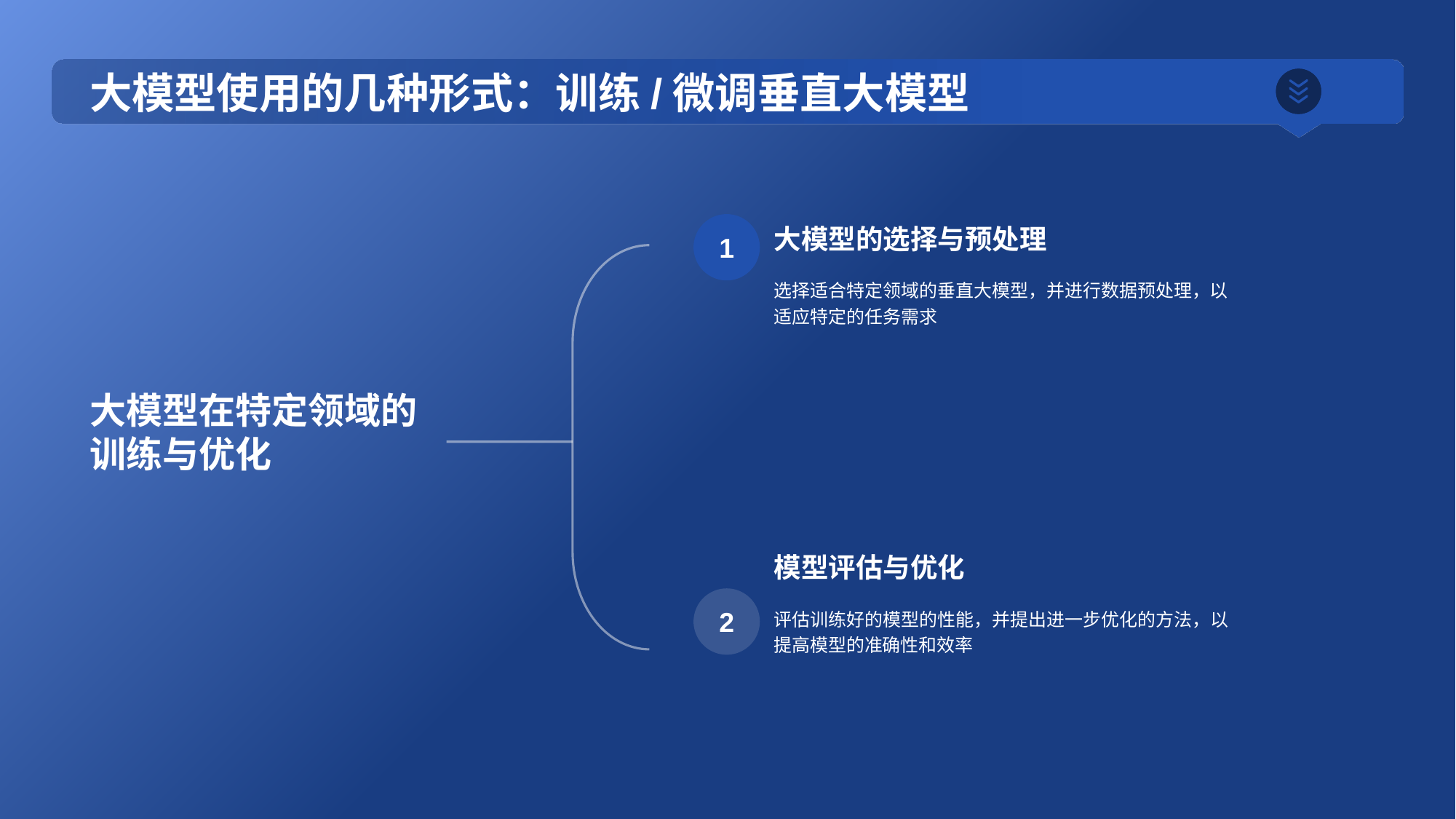

# 大模型使用的几种形式：训练/微调垂直大模型
大模型在特定领域的训练与优化
大模型的选择与预处理
选择适合特定领域的垂直大模型，并进行数据预处理，以适应特定的任务需求
1

模型评估与优化
评估训练好的模型的性能，并提出进一步优化的方法，以提高模型的准确性和效率
2